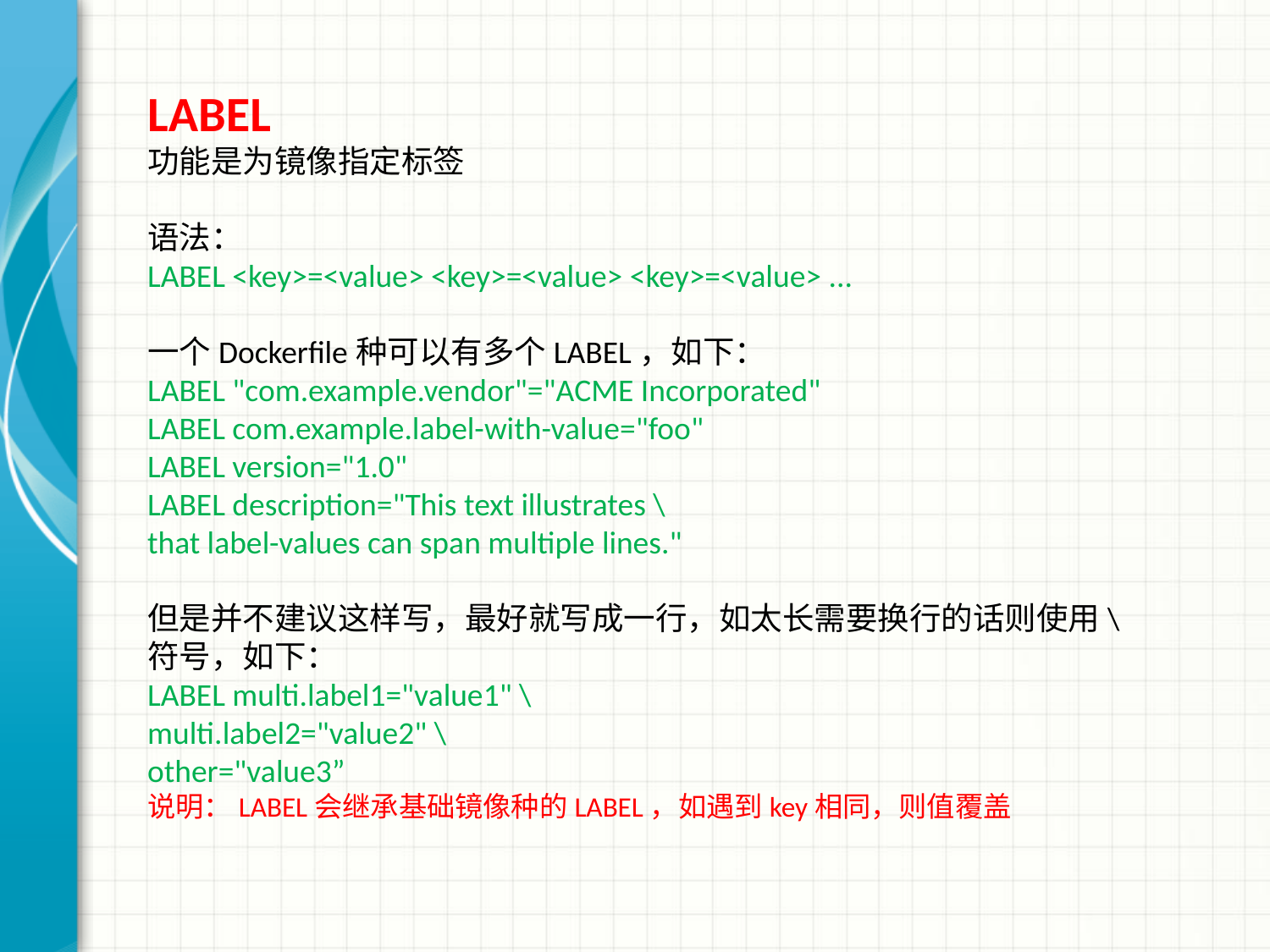

LABEL
功能是为镜像指定标签

语法：
LABEL <key>=<value> <key>=<value> <key>=<value> ...
一个Dockerfile种可以有多个LABEL，如下：
LABEL "com.example.vendor"="ACME Incorporated"
LABEL com.example.label-with-value="foo"
LABEL version="1.0"
LABEL description="This text illustrates \
that label-values can span multiple lines."
但是并不建议这样写，最好就写成一行，如太长需要换行的话则使用\符号，如下：
LABEL multi.label1="value1" \
multi.label2="value2" \
other="value3”
说明：LABEL会继承基础镜像种的LABEL，如遇到key相同，则值覆盖